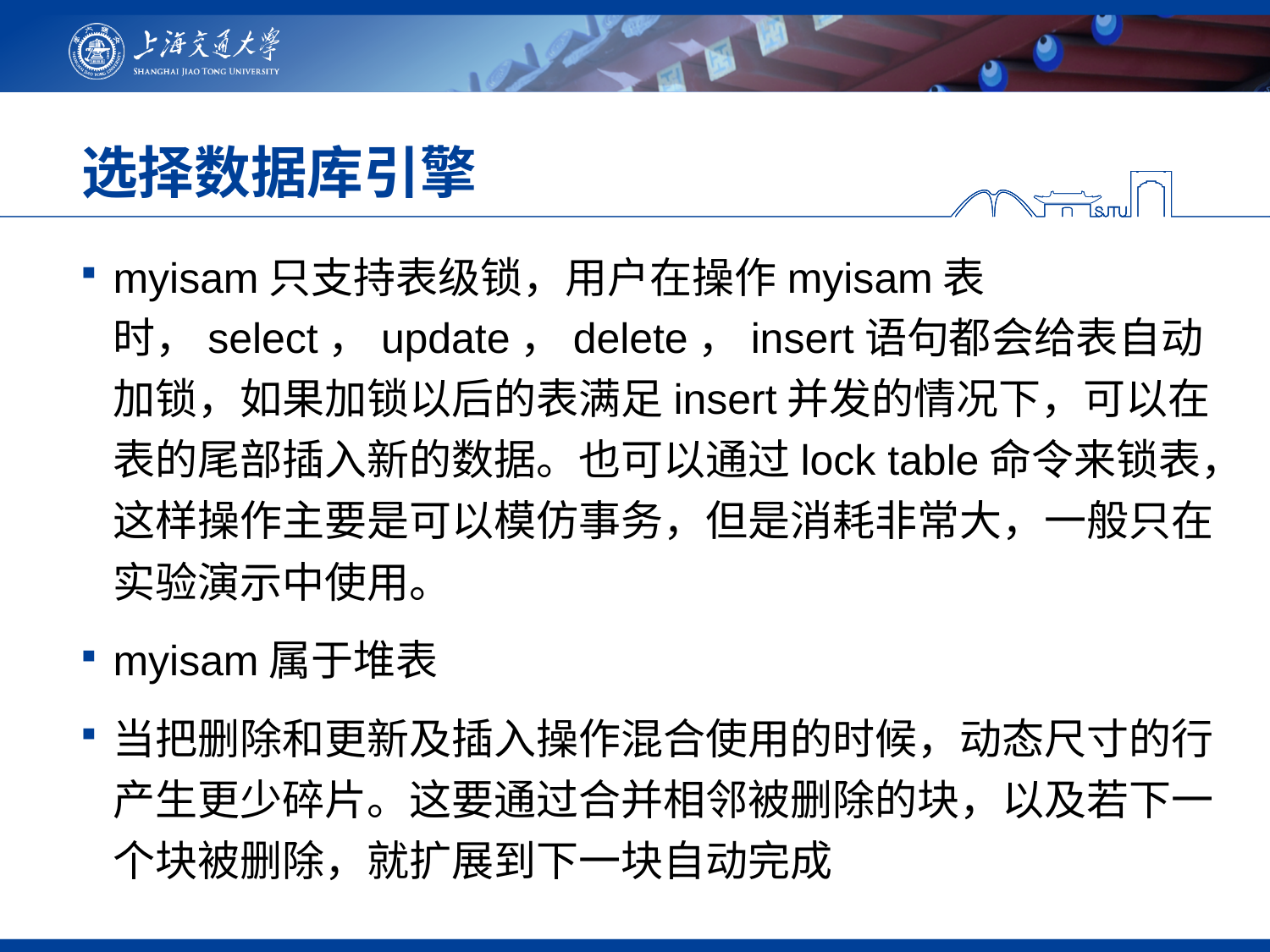

# 选择数据库引擎
myisam只支持表级锁，用户在操作myisam表时，select，update，delete，insert语句都会给表自动加锁，如果加锁以后的表满足insert并发的情况下，可以在表的尾部插入新的数据。也可以通过lock table命令来锁表，这样操作主要是可以模仿事务，但是消耗非常大，一般只在实验演示中使用。
myisam属于堆表
当把删除和更新及插入操作混合使用的时候，动态尺寸的行产生更少碎片。这要通过合并相邻被删除的块，以及若下一个块被删除，就扩展到下一块自动完成